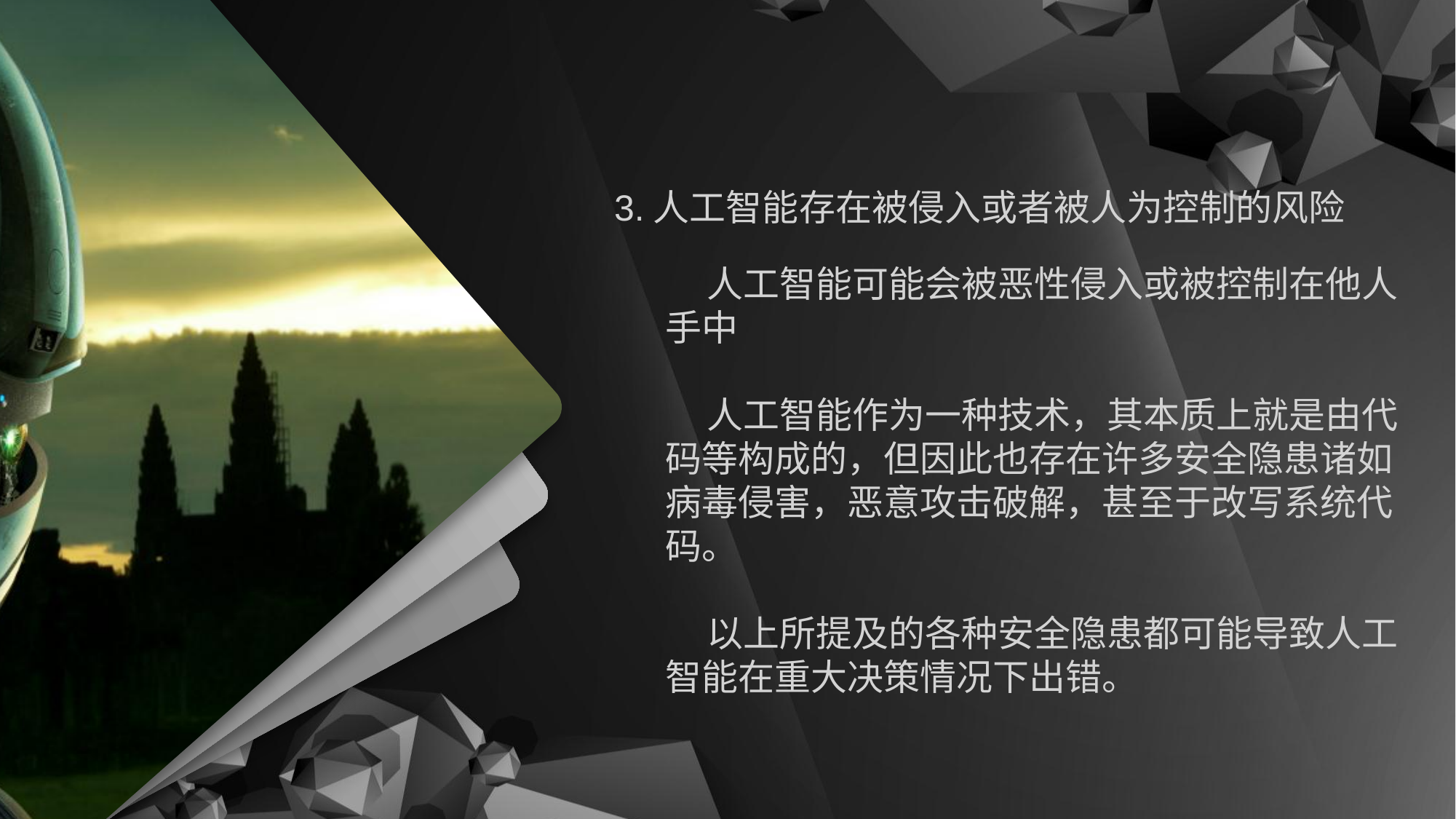

3.人工智能存在被侵入或者被人为控制的风险
    人工智能可能会被恶性侵入或被控制在他人手中

    人工智能作为一种技术，其本质上就是由代码等构成的，但因此也存在许多安全隐患诸如病毒侵害，恶意攻击破解，甚至于改写系统代码。

    以上所提及的各种安全隐患都可能导致人工智能在重大决策情况下出错。